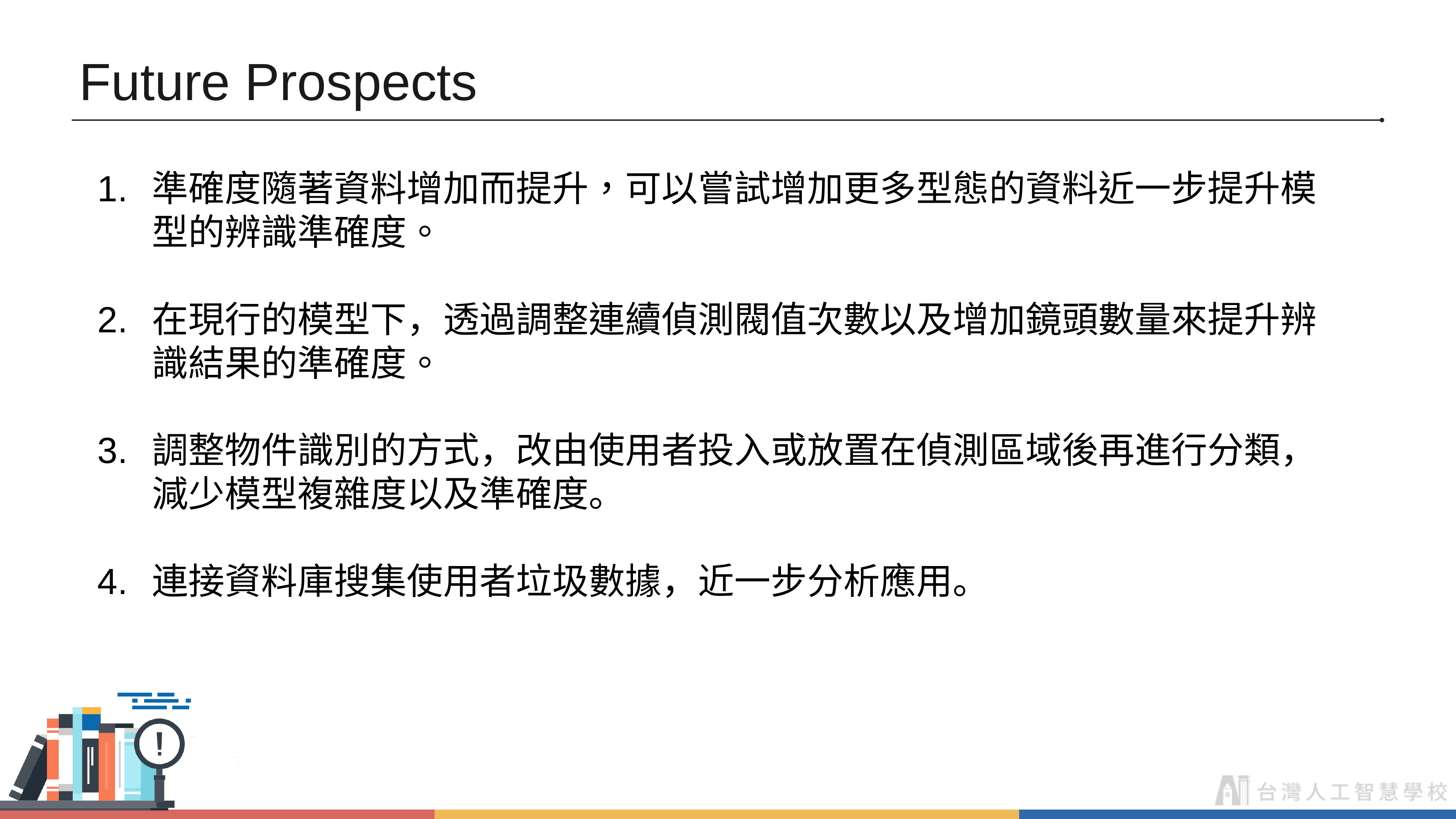

# Future Prospects
準確度隨著資料增加而提升，可以嘗試增加更多型態的資料近一步提升模型的辨識準確度。

在現行的模型下，透過調整連續偵測閥值次數以及增加鏡頭數量來提升辨識結果的準確度。

調整物件識別的方式，改由使用者投入或放置在偵測區域後再進行分類，減少模型複雜度以及準確度。

連接資料庫搜集使用者垃圾數據，近一步分析應用。